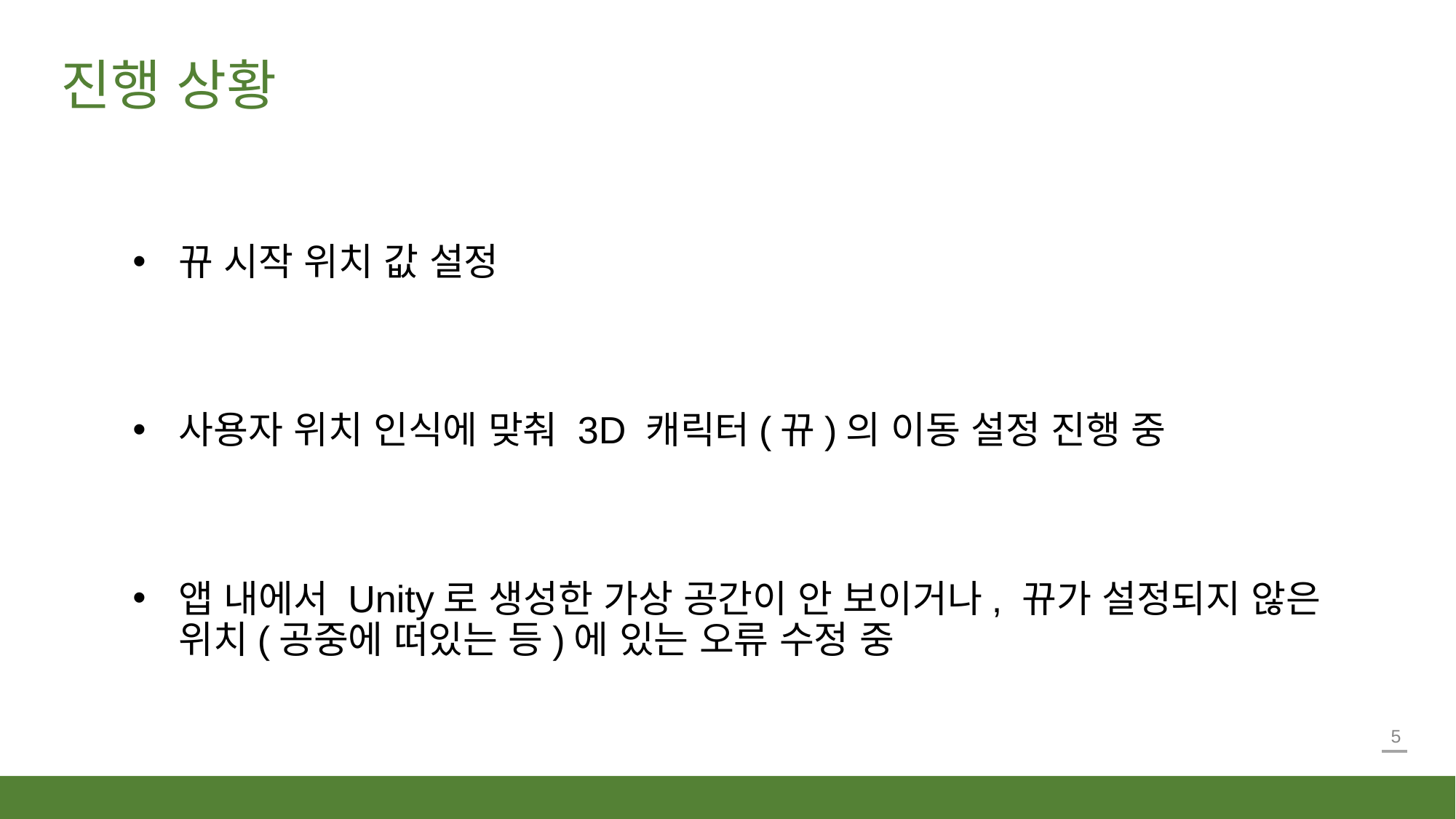

진행 상황

뀨 시작 위치 값 설정

사용자 위치 인식에 맞춰 3D 캐릭터(뀨)의 이동 설정 진행 중

앱 내에서 Unity로 생성한 가상 공간이 안 보이거나, 뀨가 설정되지 않은 위치(공중에 떠있는 등)에 있는 오류 수정 중